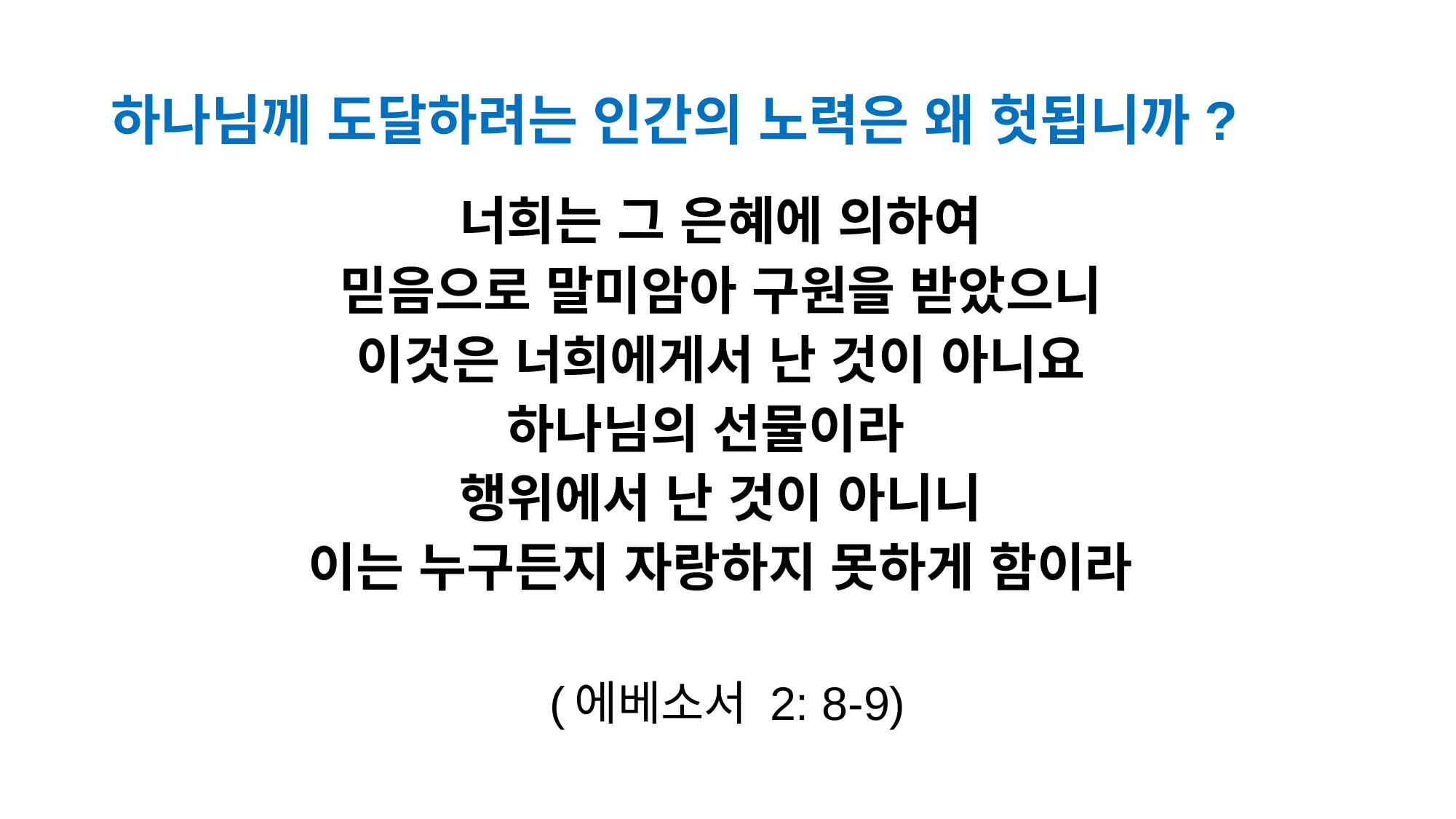

# 하나님께 도달하려는 인간의 노력은 왜 헛됩니까?
너희는 그 은혜에 의하여
믿음으로 말미암아 구원을 받았으니
이것은 너희에게서 난 것이 아니요
하나님의 선물이라
행위에서 난 것이 아니니
이는 누구든지 자랑하지 못하게 함이라

(에베소서 2: 8-9)